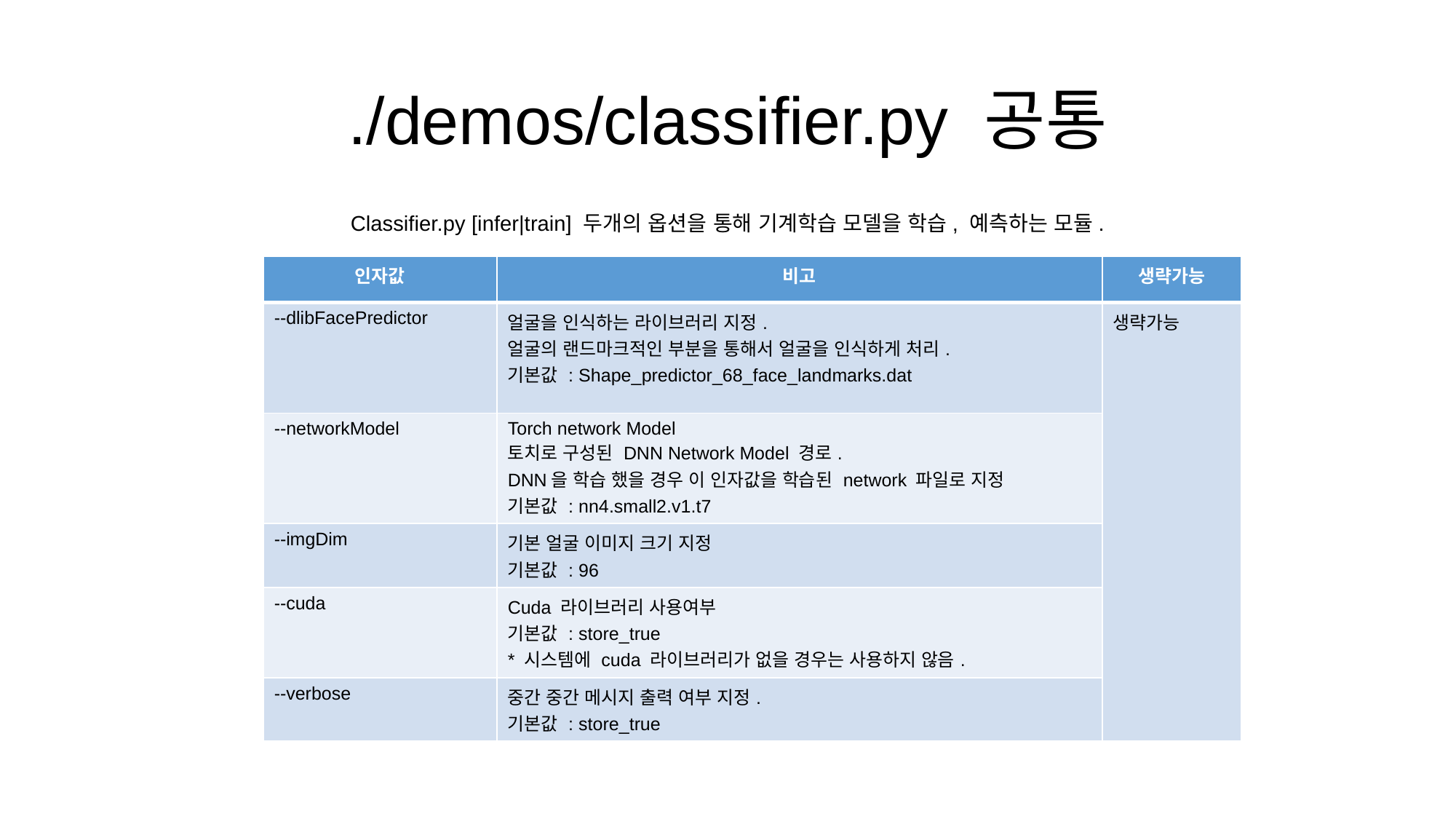

# ./demos/classifier.py 공통
Classifier.py [infer|train] 두개의 옵션을 통해 기계학습 모델을 학습, 예측하는 모듈.
| 인자값 | 비고 | 생략가능 |
| --- | --- | --- |
| --dlibFacePredictor | 얼굴을 인식하는 라이브러리 지정. 얼굴의 랜드마크적인 부분을 통해서 얼굴을 인식하게 처리. 기본값 : Shape\_predictor\_68\_face\_landmarks.dat | 생략가능 |
| --networkModel | Torch network Model 토치로 구성된 DNN Network Model 경로. DNN을 학습 했을 경우 이 인자값을 학습된 network 파일로 지정 기본값 : nn4.small2.v1.t7 |  |
| --imgDim | 기본 얼굴 이미지 크기 지정 기본값 : 96 |  |
| --cuda | Cuda 라이브러리 사용여부 기본값 : store\_true \* 시스템에 cuda 라이브러리가 없을 경우는 사용하지 않음. |  |
| --verbose | 중간 중간 메시지 출력 여부 지정. 기본값 : store\_true |  |